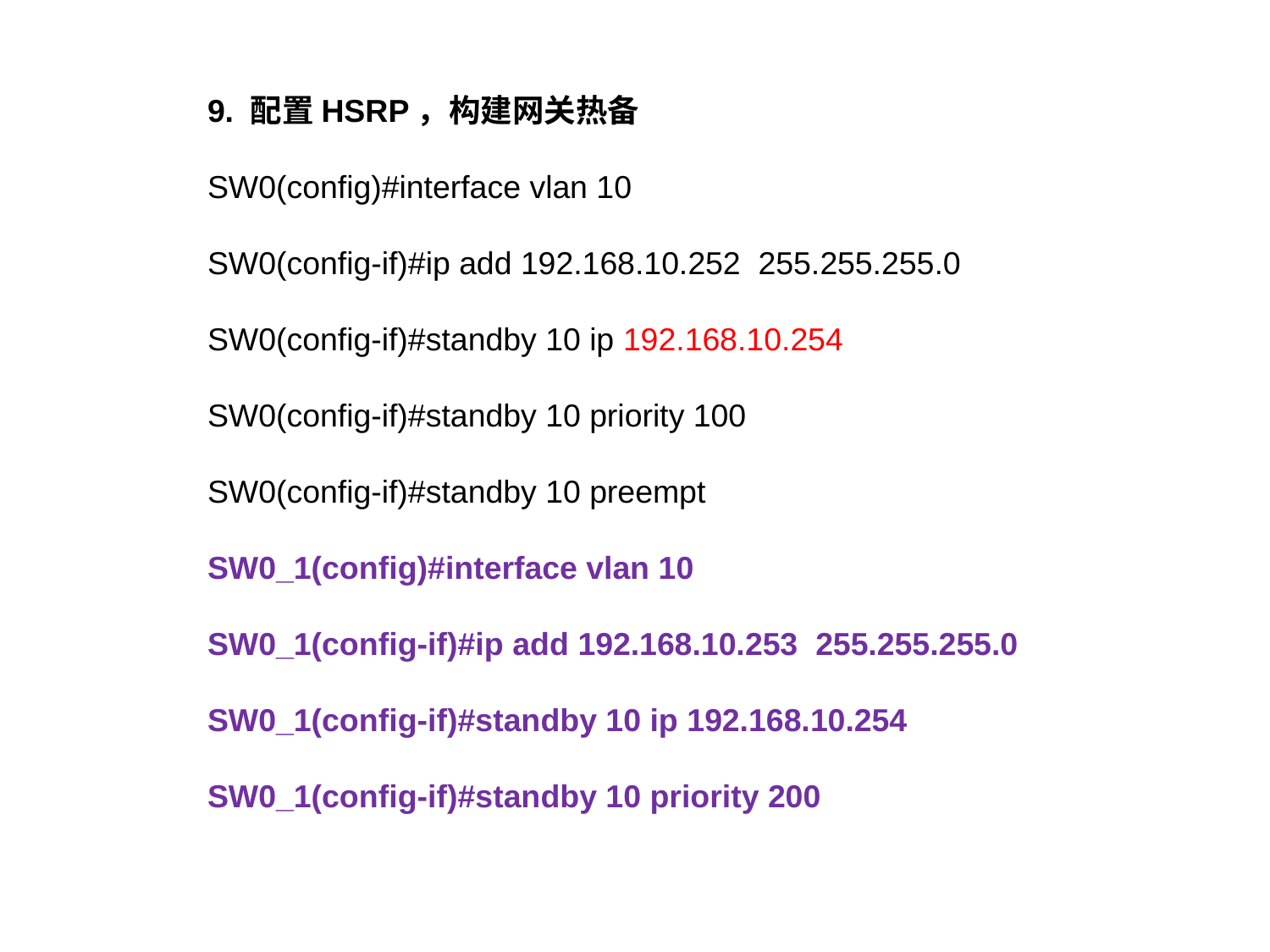

9. 配置HSRP，构建网关热备
SW0(config)#interface vlan 10
SW0(config-if)#ip add 192.168.10.252  255.255.255.0
SW0(config-if)#standby 10 ip 192.168.10.254
SW0(config-if)#standby 10 priority 100
SW0(config-if)#standby 10 preempt
SW0_1(config)#interface vlan 10
SW0_1(config-if)#ip add 192.168.10.253  255.255.255.0
SW0_1(config-if)#standby 10 ip 192.168.10.254
SW0_1(config-if)#standby 10 priority 200